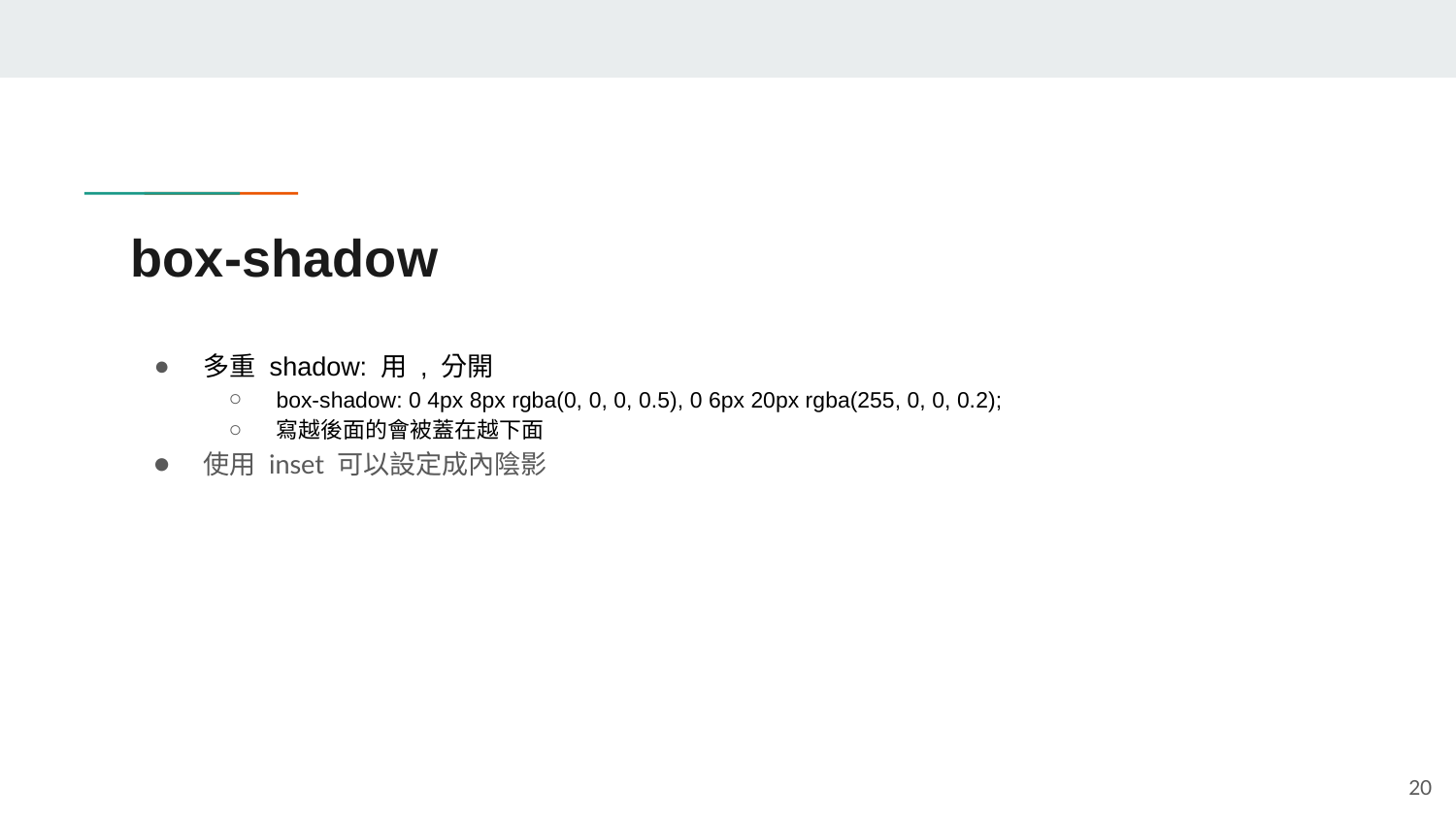

# box-shadow
多重 shadow: 用 , 分開
box-shadow: 0 4px 8px rgba(0, 0, 0, 0.5), 0 6px 20px rgba(255, 0, 0, 0.2);
寫越後面的會被蓋在越下面
使用 inset 可以設定成內陰影
20